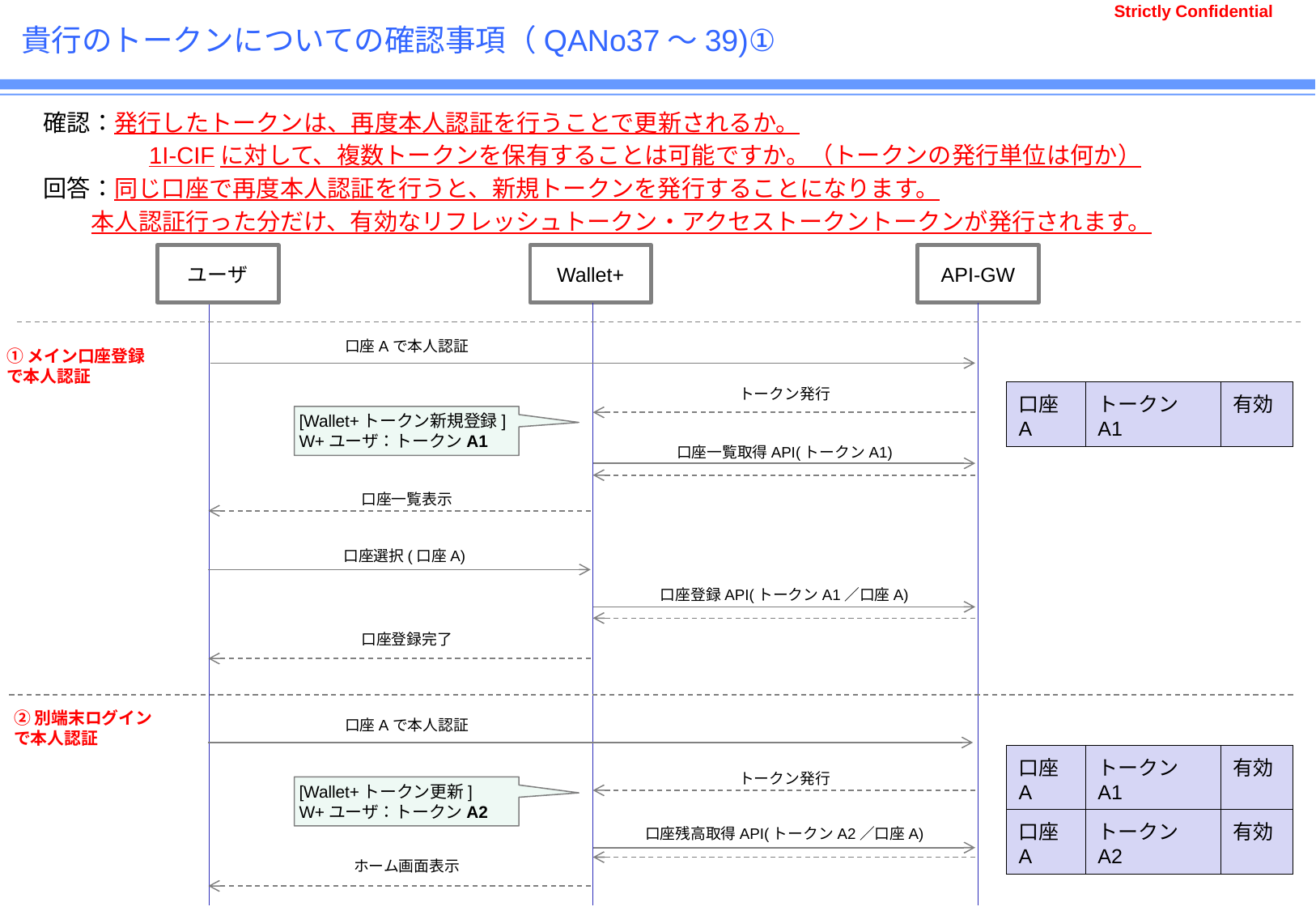

# 貴行のトークンについての確認事項（QANo37～39)①
確認：発行したトークンは、再度本人認証を行うことで更新されるか。
　　　　 1I-CIFに対して、複数トークンを保有することは可能ですか。（トークンの発行単位は何か）
回答：同じ口座で再度本人認証を行うと、新規トークンを発行することになります。
        本人認証行った分だけ、有効なリフレッシュトークン・アクセストークントークンが発行されます。
ユーザ
Wallet+
API-GW
口座Aで本人認証
①メイン口座登録で本人認証
トークン発行
| 口座A | トークンA1 | 有効 |
| --- | --- | --- |
[Wallet+トークン新規登録]
W+ユーザ：トークンA1
口座一覧取得API(トークンA1)
口座一覧表示
口座選択(口座A)
口座登録API(トークンA1／口座A)
口座登録完了
②別端末ログインで本人認証
口座Aで本人認証
| 口座A | トークンA1 | 有効 |
| --- | --- | --- |
| 口座A | トークンA2 | 有効 |
トークン発行
[Wallet+トークン更新]
W+ユーザ：トークンA2
口座残高取得API(トークンA2／口座A)
ホーム画面表示